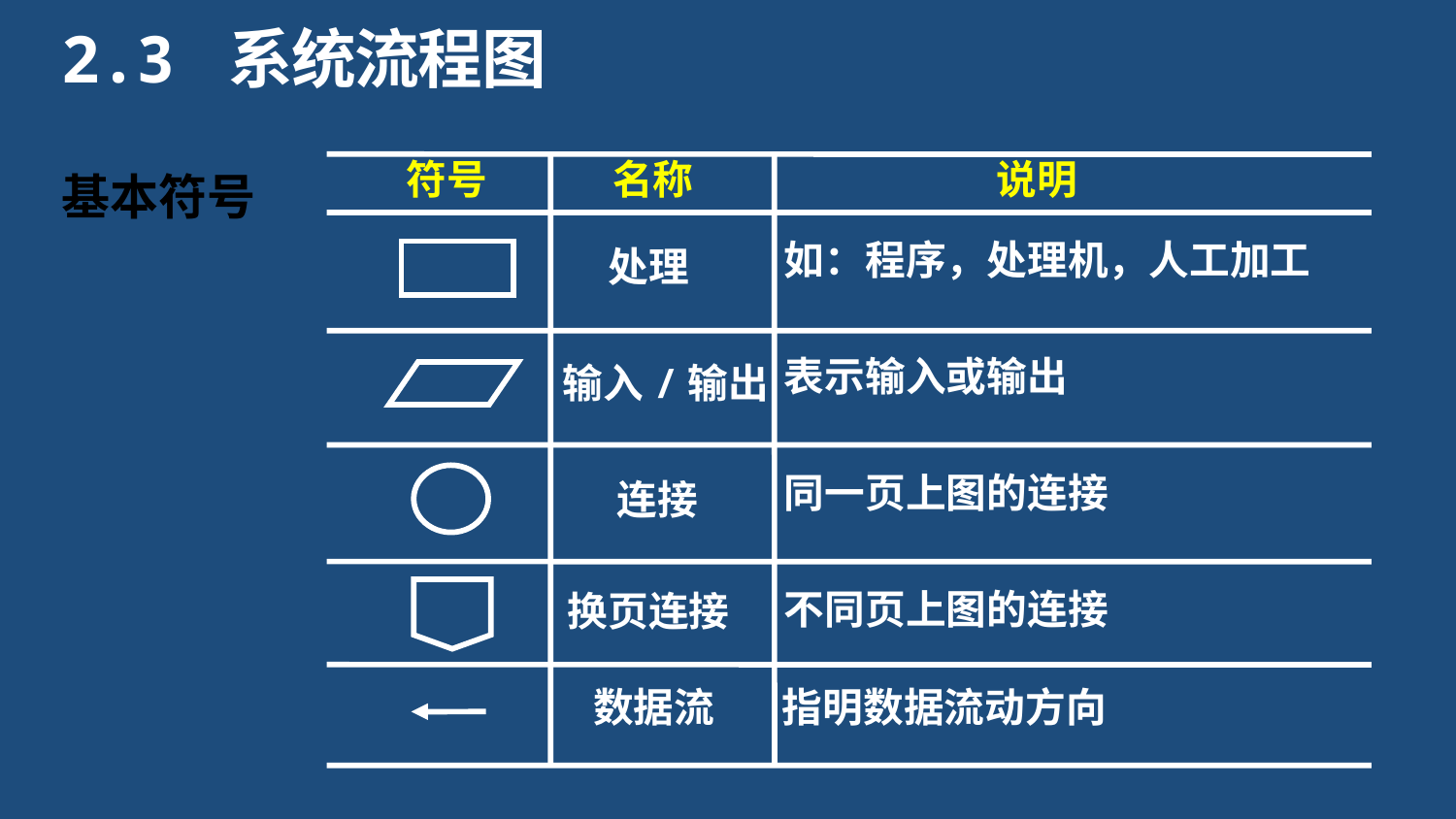

2.3 系统流程图

符号
名称
说明
基本符号
如：程序，处理机，人工加工
处理
表示输入或输出
输入/输出
同一页上图的连接
连接
不同页上图的连接
换页连接
数据流
指明数据流动方向